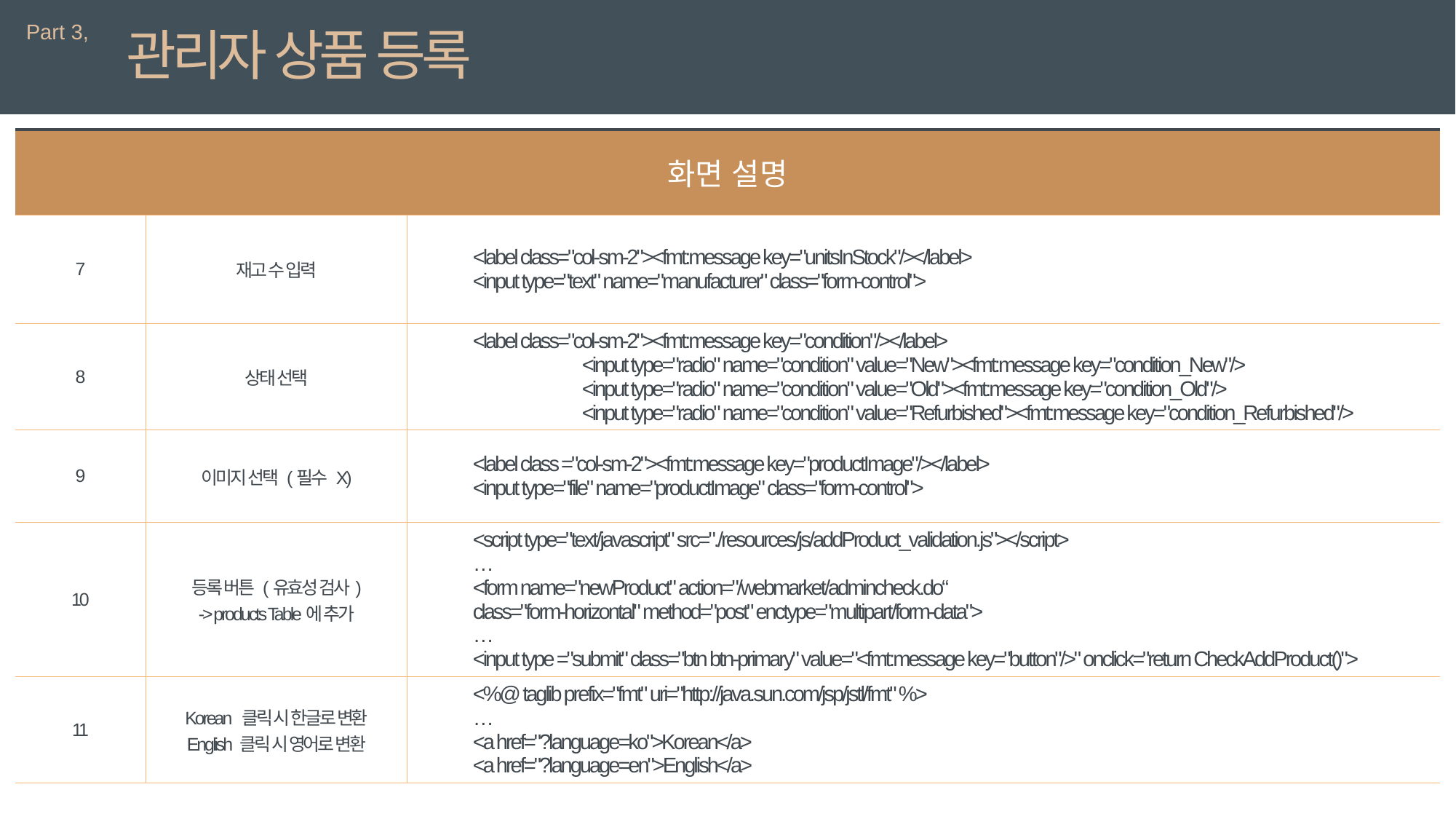

Part 3,
관리자 상품 등록
| 화면 설명 |  | 상세 설명 |
| --- | --- | --- |
| 7 | 재고 수 입력 | <label class="col-sm-2"><fmt:message key="unitsInStock"/></label> <input type="text" name="manufacturer" class="form-control"> |
| 8 | 상태 선택 | <label class="col-sm-2"><fmt:message key="condition"/></label> <input type="radio" name="condition" value="New"><fmt:message key="condition\_New"/> <input type="radio" name="condition" value="Old"><fmt:message key="condition\_Old"/> <input type="radio" name="condition" value="Refurbished"><fmt:message key="condition\_Refurbished"/> |
| 9 | 이미지 선택 (필수 X) | <label class ="col-sm-2"><fmt:message key="productImage"/></label> <input type="file" name="productImage" class="form-control"> |
| 10 | 등록 버튼 (유효성 검사) -> products Table에 추가 | <script type="text/javascript" src="./resources/js/addProduct\_validation.js"></script> … <form name="newProduct" action="/webmarket/admincheck.do“ class="form-horizontal" method="post" enctype="multipart/form-data"> … <input type ="submit" class="btn btn-primary" value="<fmt:message key="button"/>" onclick="return CheckAddProduct()"> |
| 11 | Korean 클릭 시 한글로 변환 English 클릭 시 영어로 변환 | <%@ taglib prefix="fmt" uri="http://java.sun.com/jsp/jstl/fmt" %> … <a href="?language=ko">Korean</a> <a href="?language=en">English</a> |